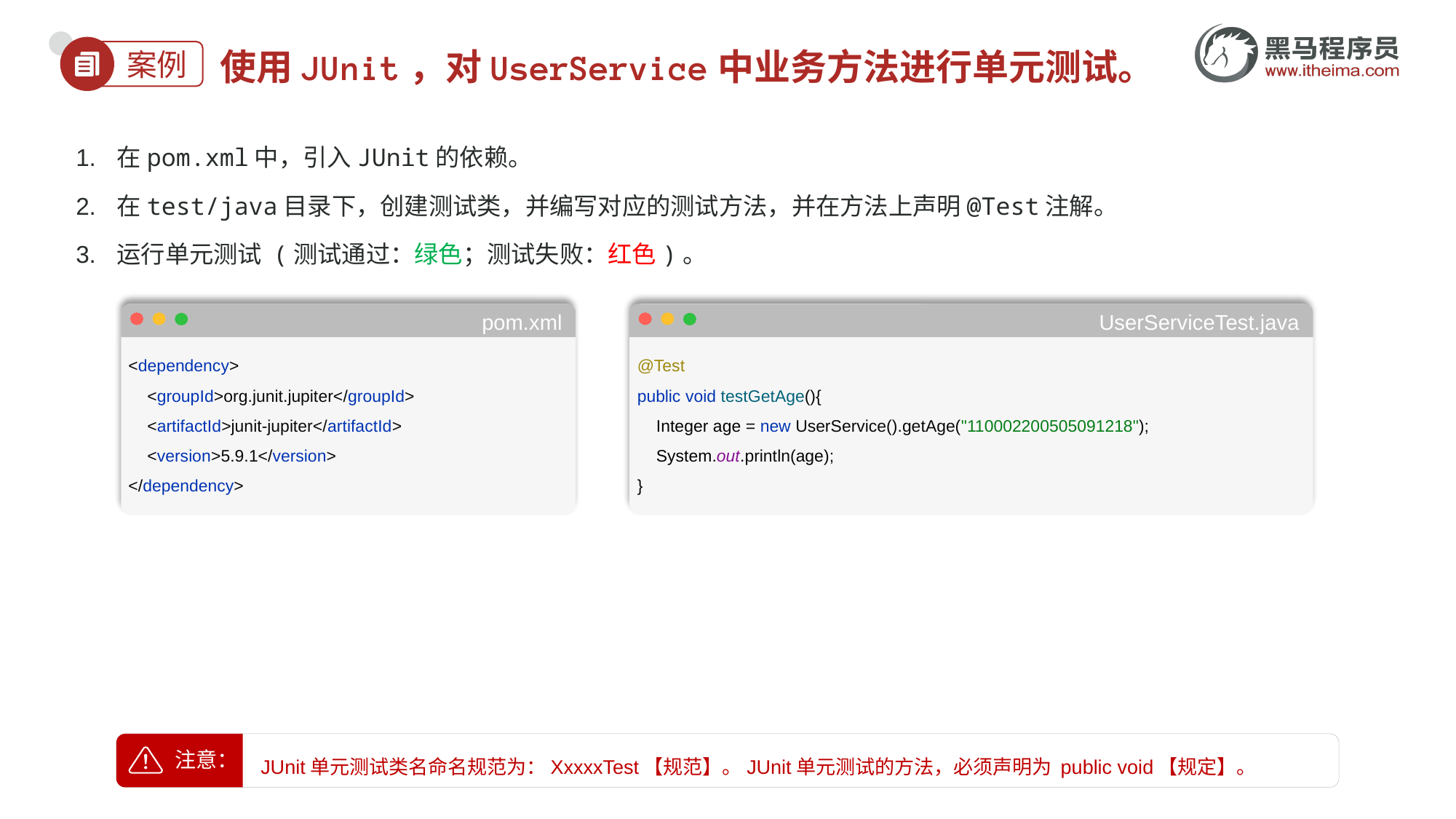

# 使用JUnit，对UserService中业务方法进行单元测试。
在pom.xml中，引入JUnit的依赖。
在test/java目录下，创建测试类，并编写对应的测试方法，并在方法上声明@Test注解。
运行单元测试 (测试通过：绿色；测试失败：红色)。
pom.xml
<dependency>
    <groupId>org.junit.jupiter</groupId>
    <artifactId>junit-jupiter</artifactId>
    <version>5.9.1</version>
</dependency>

UserServiceTest.java
@Test
public void testGetAge(){
    Integer age = new UserService().getAge("110002200505091218");
    System.out.println(age);
}

JUnit单元测试类名命名规范为：XxxxxTest【规范】。JUnit单元测试的方法，必须声明为 public void【规定】。
注意：